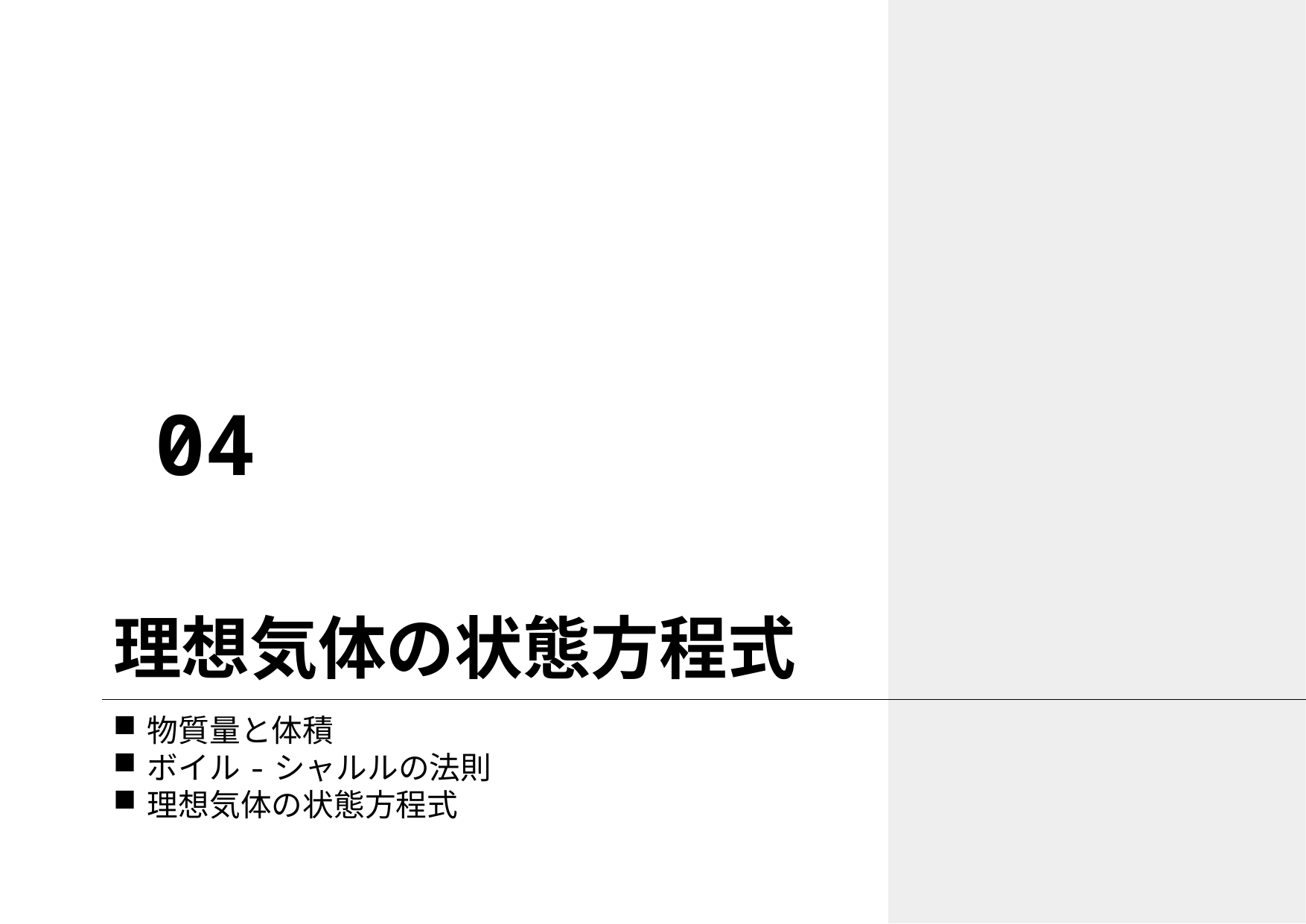

04
# 理想気体の状態方程式
物質量と体積
ボイル-シャルルの法則
理想気体の状態方程式